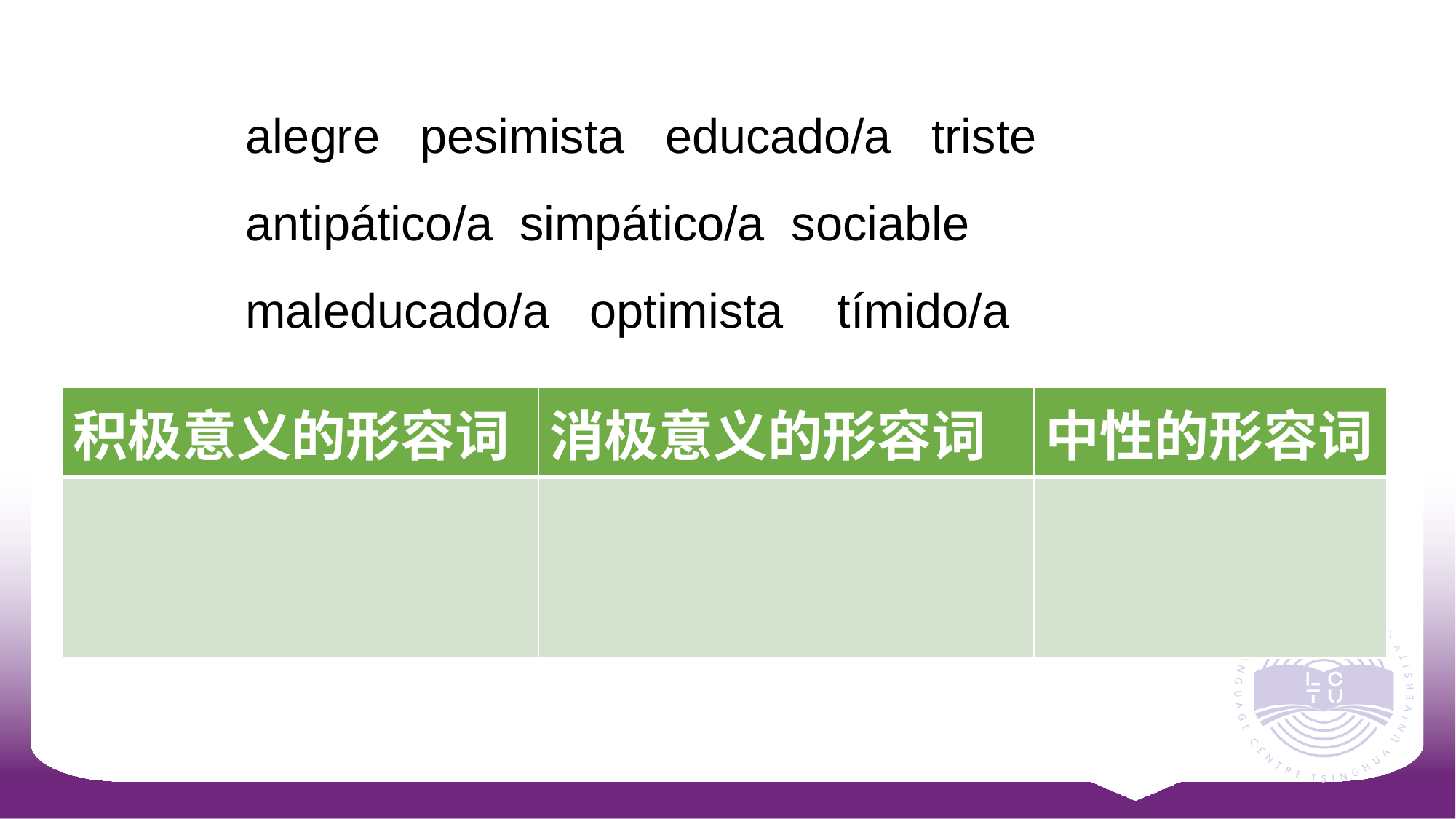

alegre   pesimista   educado/a   triste   antipático/a  simpático/a  sociable
maleducado/a   optimista    tímido/a
| 积极意义的形容词 | 消极意义的形容词 | 中性的形容词 |
| --- | --- | --- |
|  |  |  |